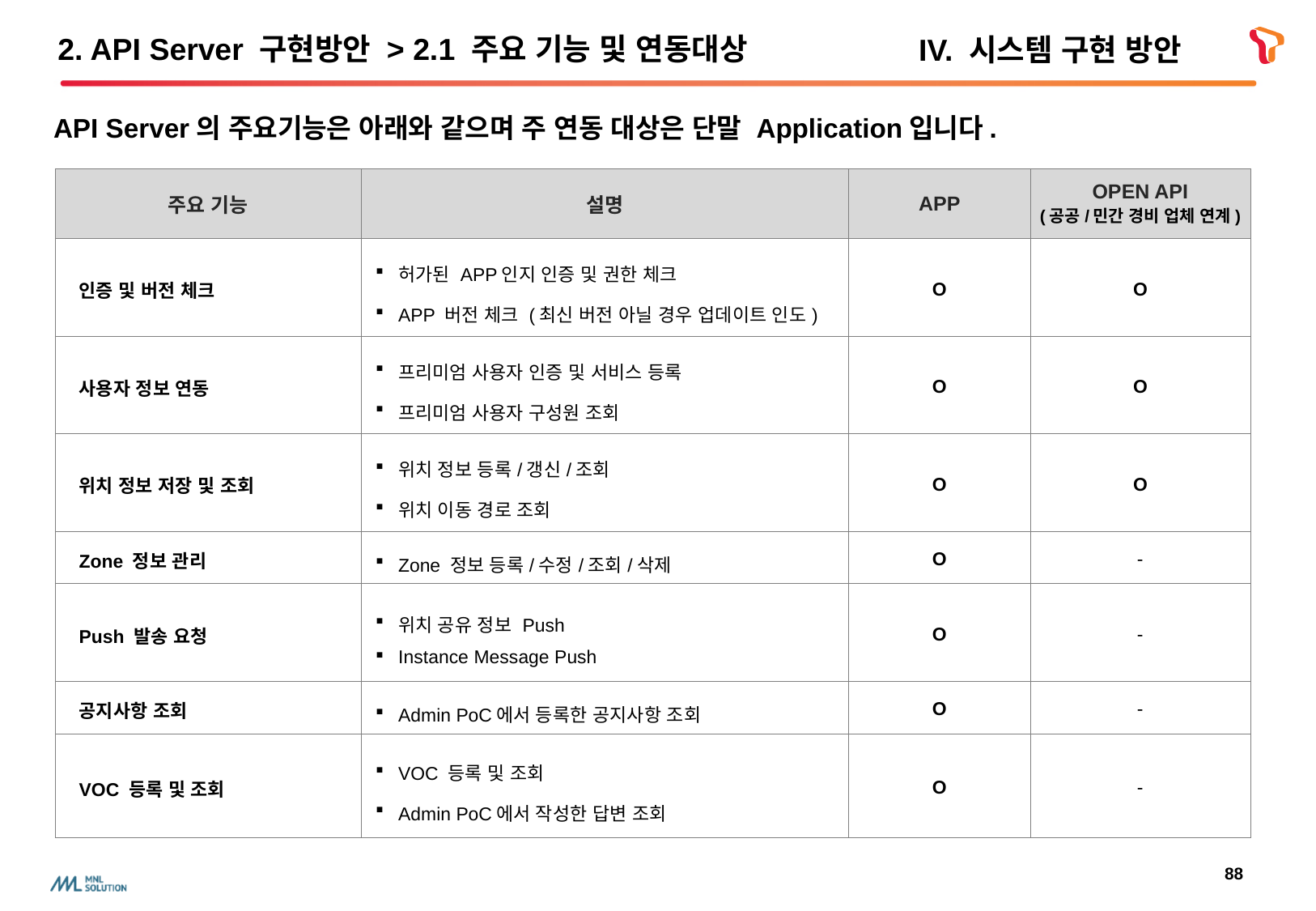

# 2. API Server 구현방안 > 2.1 주요 기능 및 연동대상
IV. 시스템 구현 방안
API Server의 주요기능은 아래와 같으며 주 연동 대상은 단말 Application입니다.

| 주요 기능 | 설명 | APP | OPEN API (공공/민간 경비 업체 연계) |
| --- | --- | --- | --- |
| 인증 및 버전 체크 | 허가된 APP인지 인증 및 권한 체크 APP 버전 체크 (최신 버전 아닐 경우 업데이트 인도) | O | O |
| 사용자 정보 연동 | 프리미엄 사용자 인증 및 서비스 등록 프리미엄 사용자 구성원 조회 | O | O |
| 위치 정보 저장 및 조회 | 위치 정보 등록/갱신/조회 위치 이동 경로 조회 | O | O |
| Zone 정보 관리 | Zone 정보 등록/수정/조회/삭제 | O | - |
| Push 발송 요청 | 위치 공유 정보 Push Instance Message Push | O | - |
| 공지사항 조회 | Admin PoC에서 등록한 공지사항 조회 | O | - |
| VOC 등록 및 조회 | VOC 등록 및 조회 Admin PoC에서 작성한 답변 조회 | O | - |